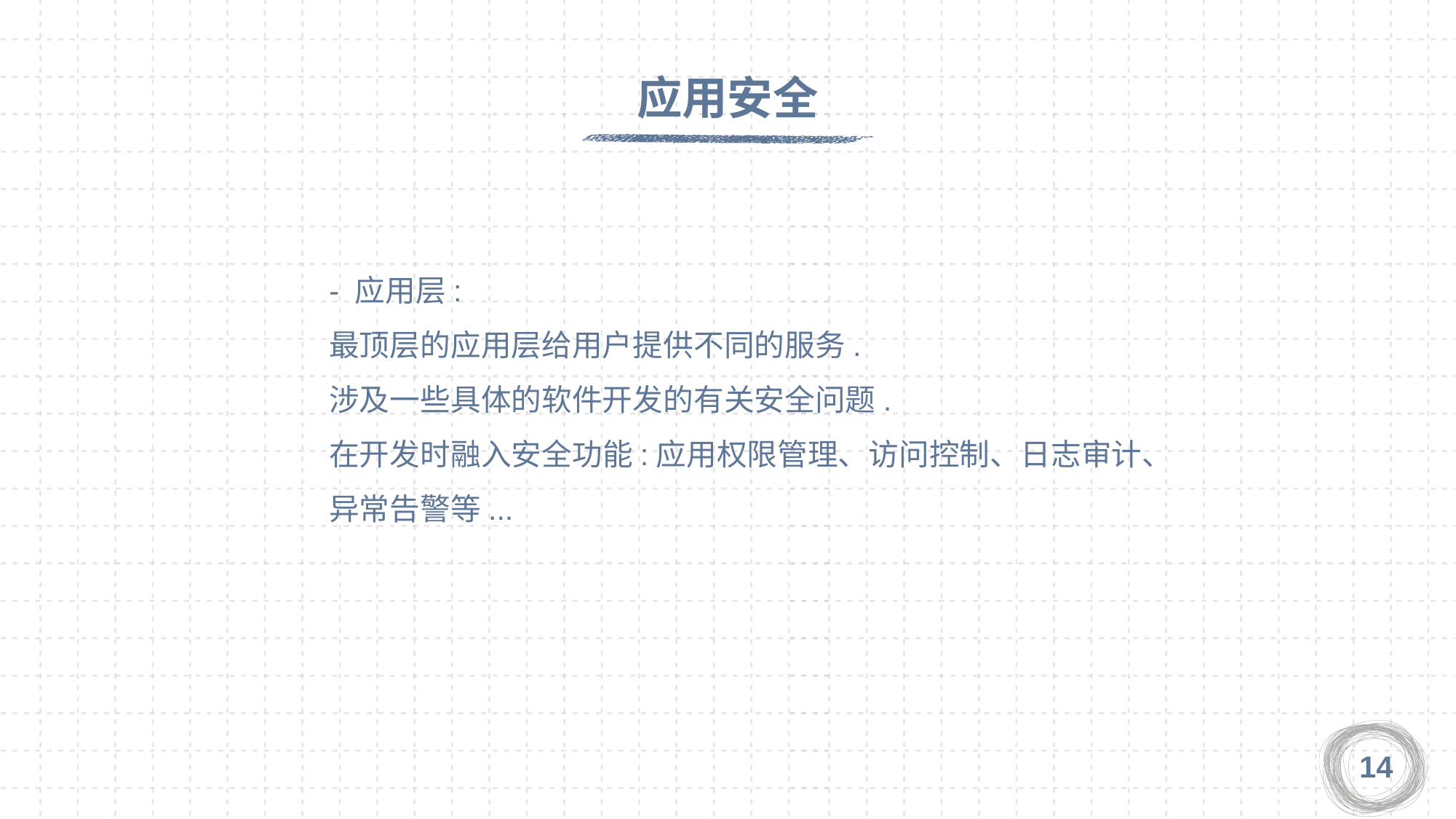

应用安全

- 应用层:
最顶层的应用层给用户提供不同的服务.
涉及一些具体的软件开发的有关安全问题.
在开发时融入安全功能:应用权限管理、访问控制、日志审计、异常告警等...

14